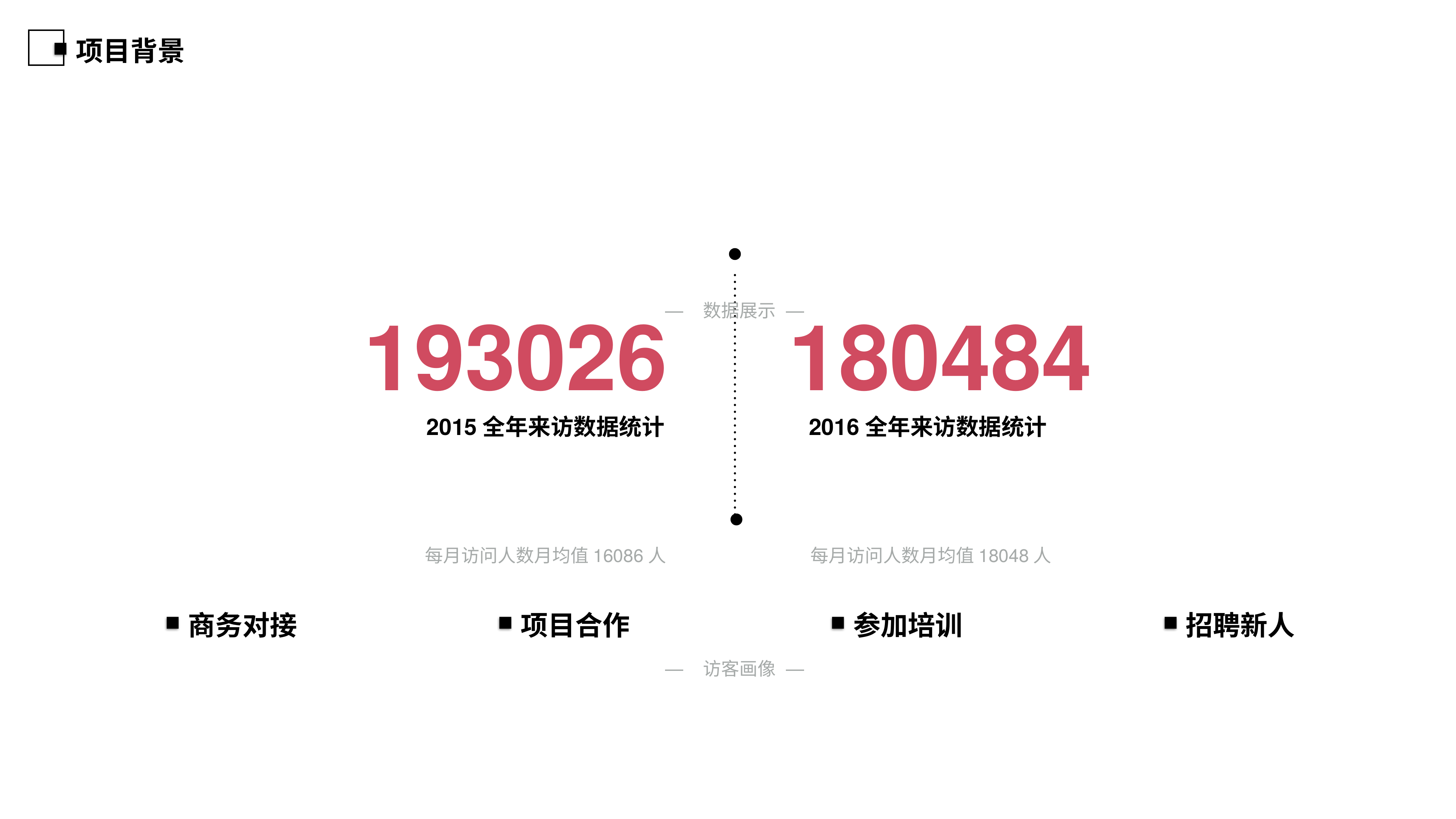

项目背景

  —   数据展示  —

193026
2015全年来访数据统计
每月访问人数月均值16086人
180484
2016全年来访数据统计
每月访问人数月均值18048人

  —   访客画像  —
商务对接

项目合作

参加培训

招聘新人